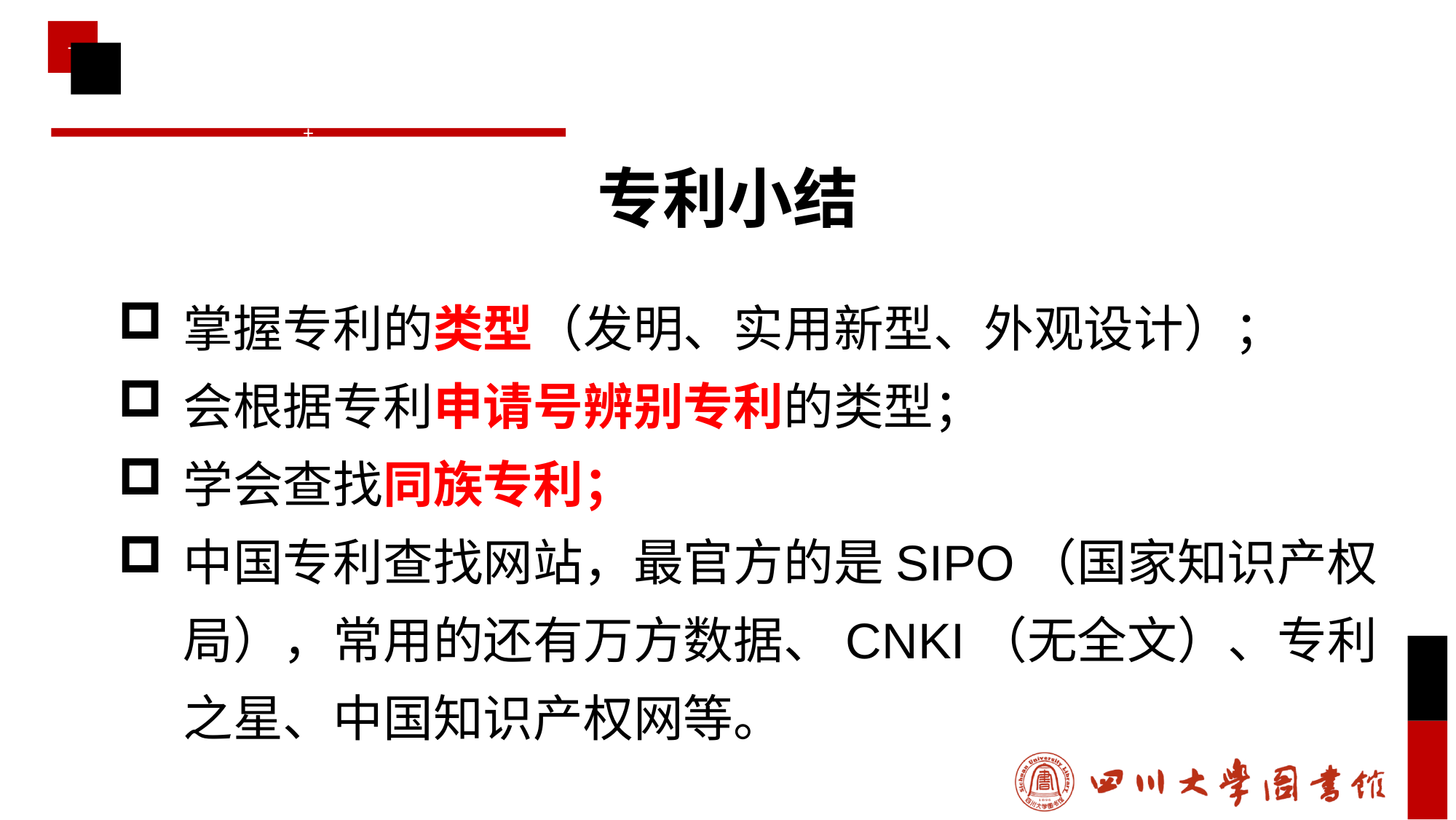

#
专利小结

掌握专利的类型（发明、实用新型、外观设计）；
会根据专利申请号辨别专利的类型；
学会查找同族专利；
中国专利查找网站，最官方的是SIPO（国家知识产权局），常用的还有万方数据、CNKI（无全文）、专利之星、中国知识产权网等。